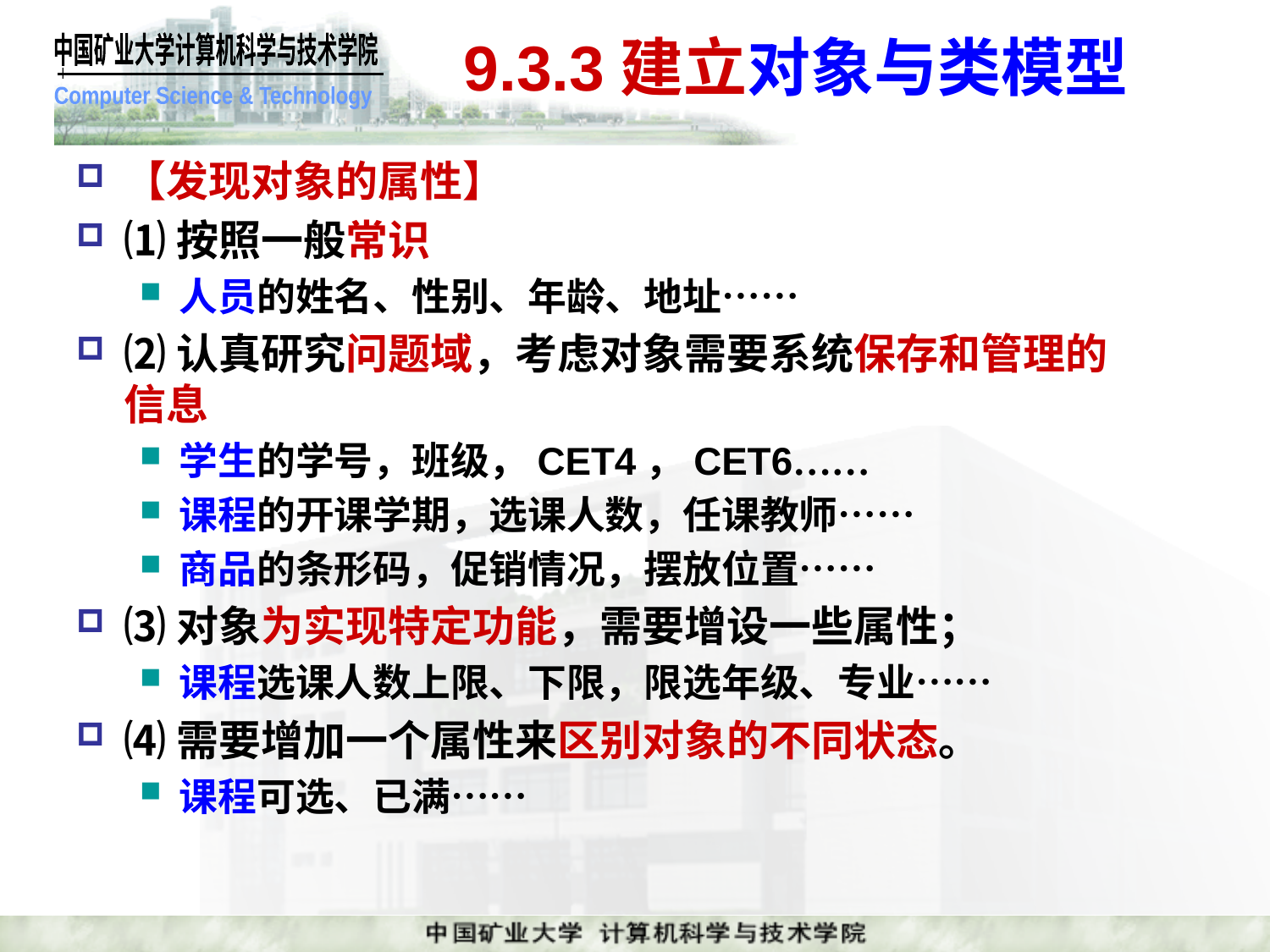

# 9.3.3建立对象与类模型
【发现对象的属性】
⑴按照一般常识
人员的姓名、性别、年龄、地址……
⑵认真研究问题域，考虑对象需要系统保存和管理的信息
学生的学号，班级，CET4，CET6……
课程的开课学期，选课人数，任课教师……
商品的条形码，促销情况，摆放位置……
⑶对象为实现特定功能，需要增设一些属性；
课程选课人数上限、下限，限选年级、专业……
⑷需要增加一个属性来区别对象的不同状态。
课程可选、已满……
142